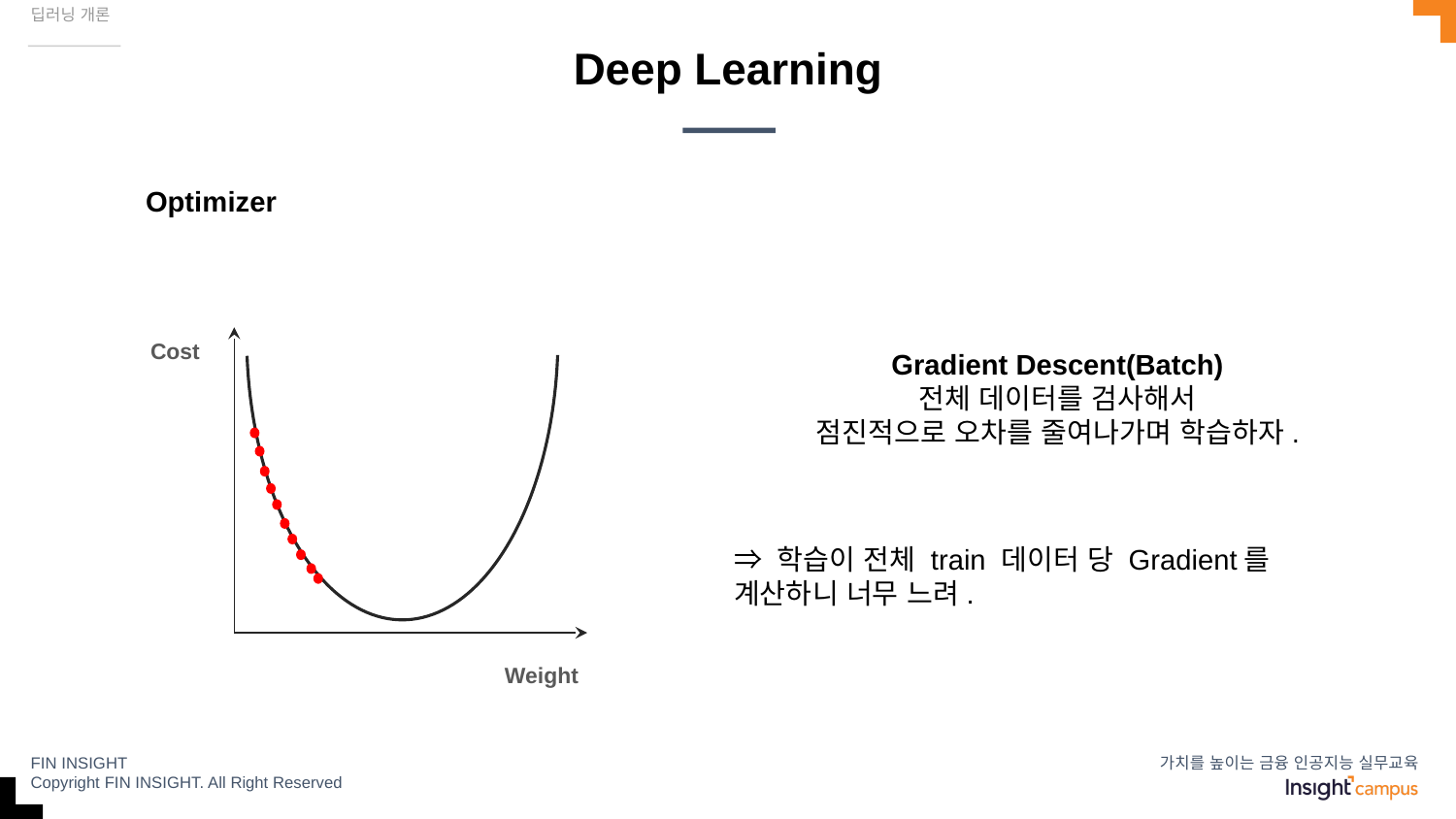

딥러닝 개론
# Deep Learning

Optimizer

Cost
Gradient Descent(Batch)
전체 데이터를 검사해서
점진적으로 오차를 줄여나가며 학습하자.

⇒ 학습이 전체 train 데이터 당 Gradient를 계산하니 너무 느려.

Weight